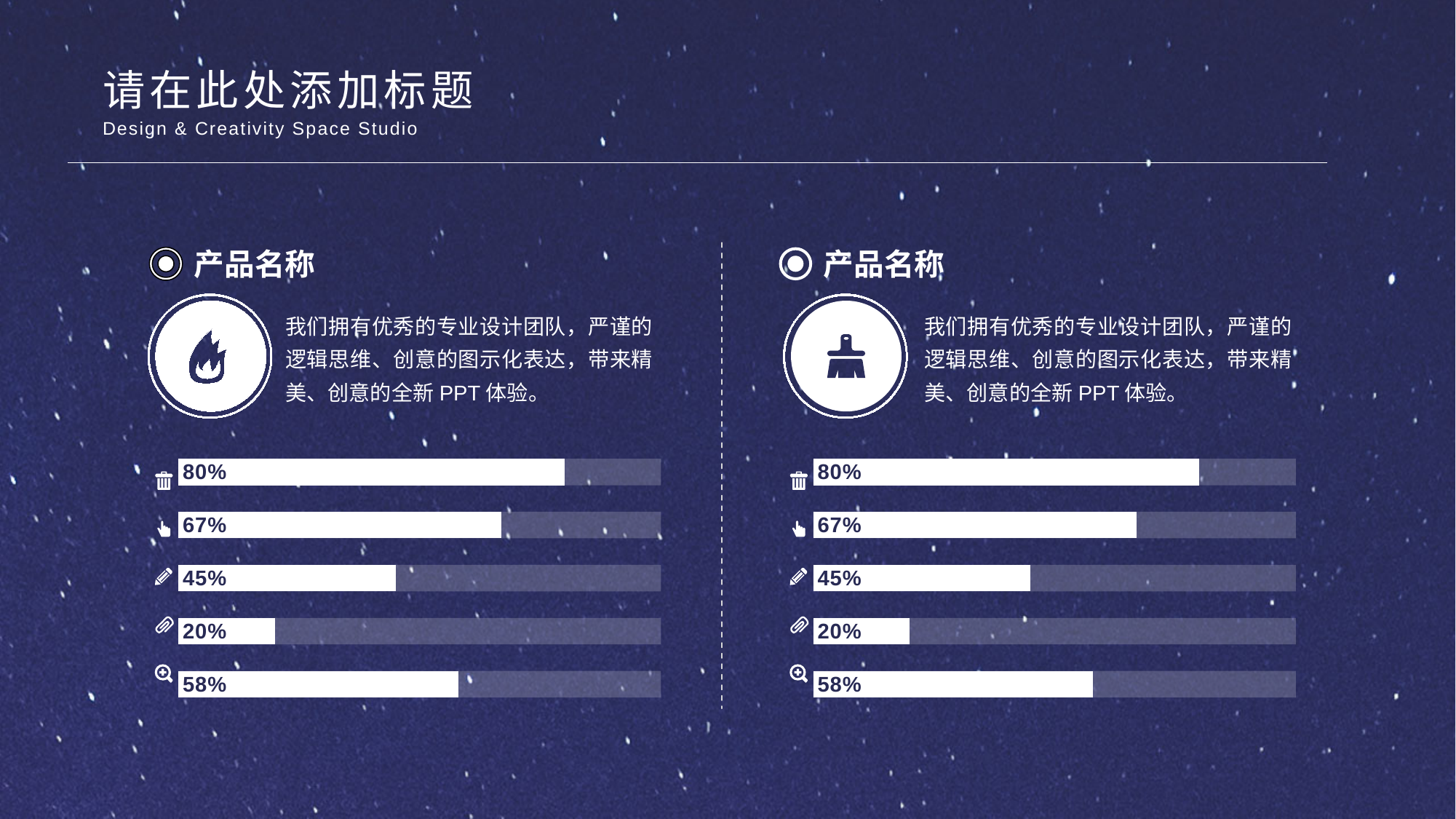

请在此处添加标题
Design & Creativity Space Studio
产品名称
产品名称

我们拥有优秀的专业设计团队，严谨的逻辑思维、创意的图示化表达，带来精美、创意的全新PPT体验。
我们拥有优秀的专业设计团队，严谨的逻辑思维、创意的图示化表达，带来精美、创意的全新PPT体验。

### Chart

| Category | 辅助 | 数据 |
|---|---|---|
| 类别 1 | 1.0 | 0.58 |
| 类别 2 | 1.0 | 0.2 |
| 类别 3 | 1.0 | 0.45 |
| 类别 4 | 1.0 | 0.67 |
| 类别 5 | 1.0 | 0.8 |

### Chart

| Category | 辅助 | 数据 |
|---|---|---|
| 类别 1 | 1.0 | 0.58 |
| 类别 2 | 1.0 | 0.2 |
| 类别 3 | 1.0 | 0.45 |
| 类别 4 | 1.0 | 0.67 |
| 类别 5 | 1.0 | 0.8 |